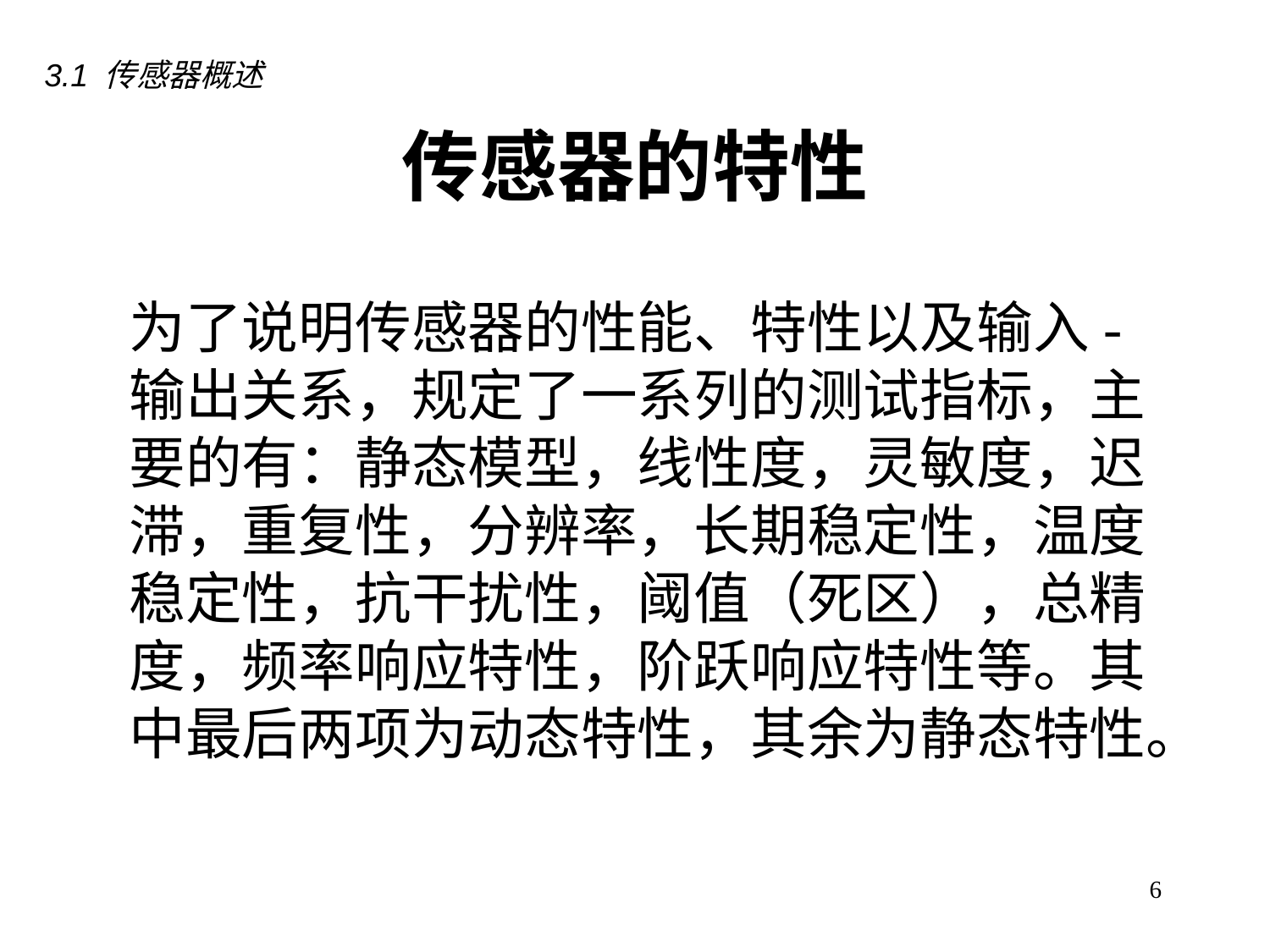

3.1 传感器概述
# 传感器的特性
为了说明传感器的性能、特性以及输入-输出关系，规定了一系列的测试指标，主要的有：静态模型，线性度，灵敏度，迟滞，重复性，分辨率，长期稳定性，温度稳定性，抗干扰性，阈值（死区），总精度，频率响应特性，阶跃响应特性等。其中最后两项为动态特性，其余为静态特性。

6